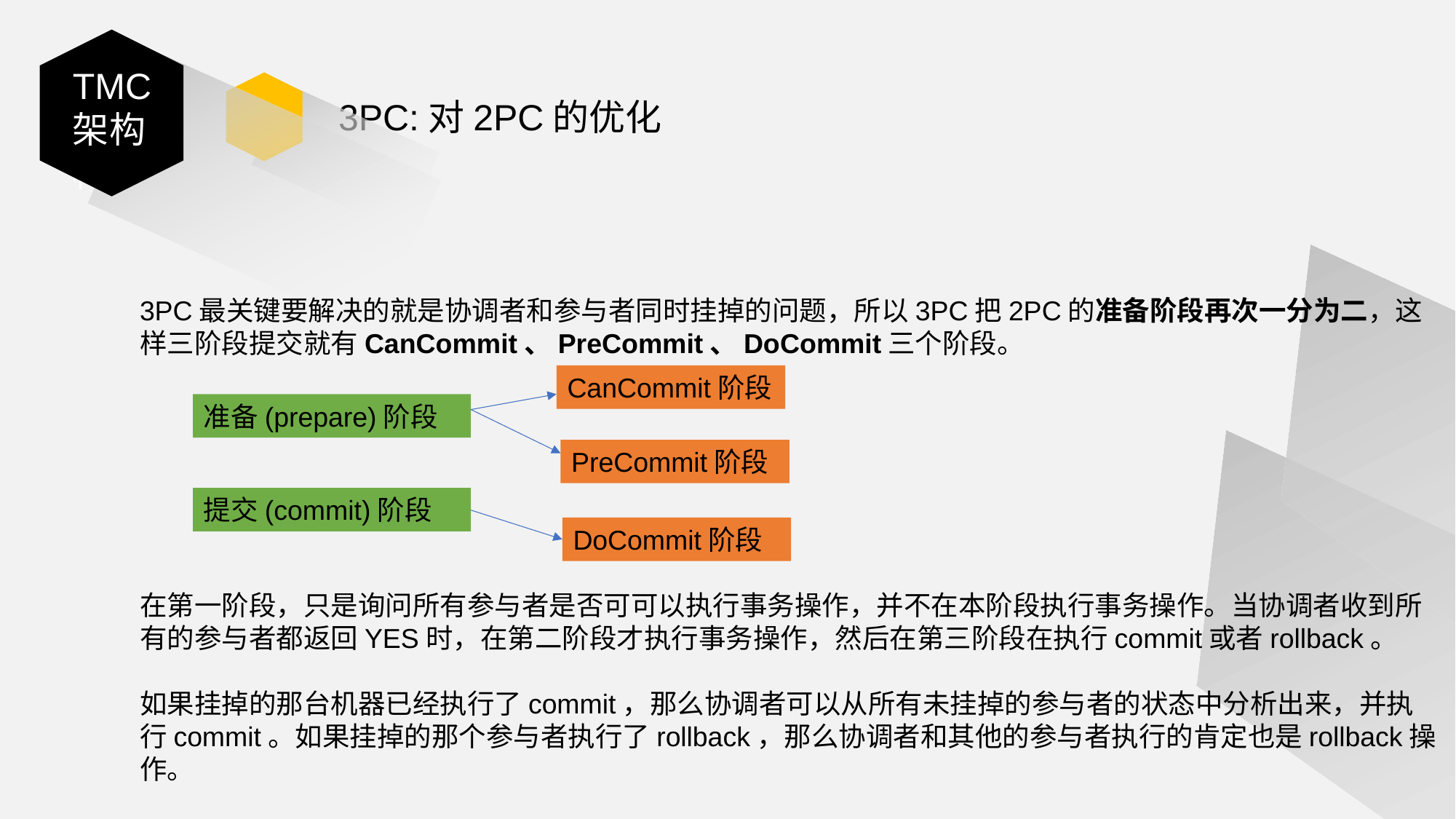

TMC架构
TMC架构

3PC:对2PC的优化
3PC最关键要解决的就是协调者和参与者同时挂掉的问题，所以3PC把2PC的准备阶段再次一分为二，这样三阶段提交就有CanCommit、PreCommit、DoCommit三个阶段。

在第一阶段，只是询问所有参与者是否可可以执行事务操作，并不在本阶段执行事务操作。当协调者收到所有的参与者都返回YES时，在第二阶段才执行事务操作，然后在第三阶段在执行commit或者rollback。

如果挂掉的那台机器已经执行了commit，那么协调者可以从所有未挂掉的参与者的状态中分析出来，并执行commit。如果挂掉的那个参与者执行了rollback，那么协调者和其他的参与者执行的肯定也是rollback操作。
CanCommit阶段
准备(prepare)阶段

PreCommit阶段
提交(commit)阶段
DoCommit阶段